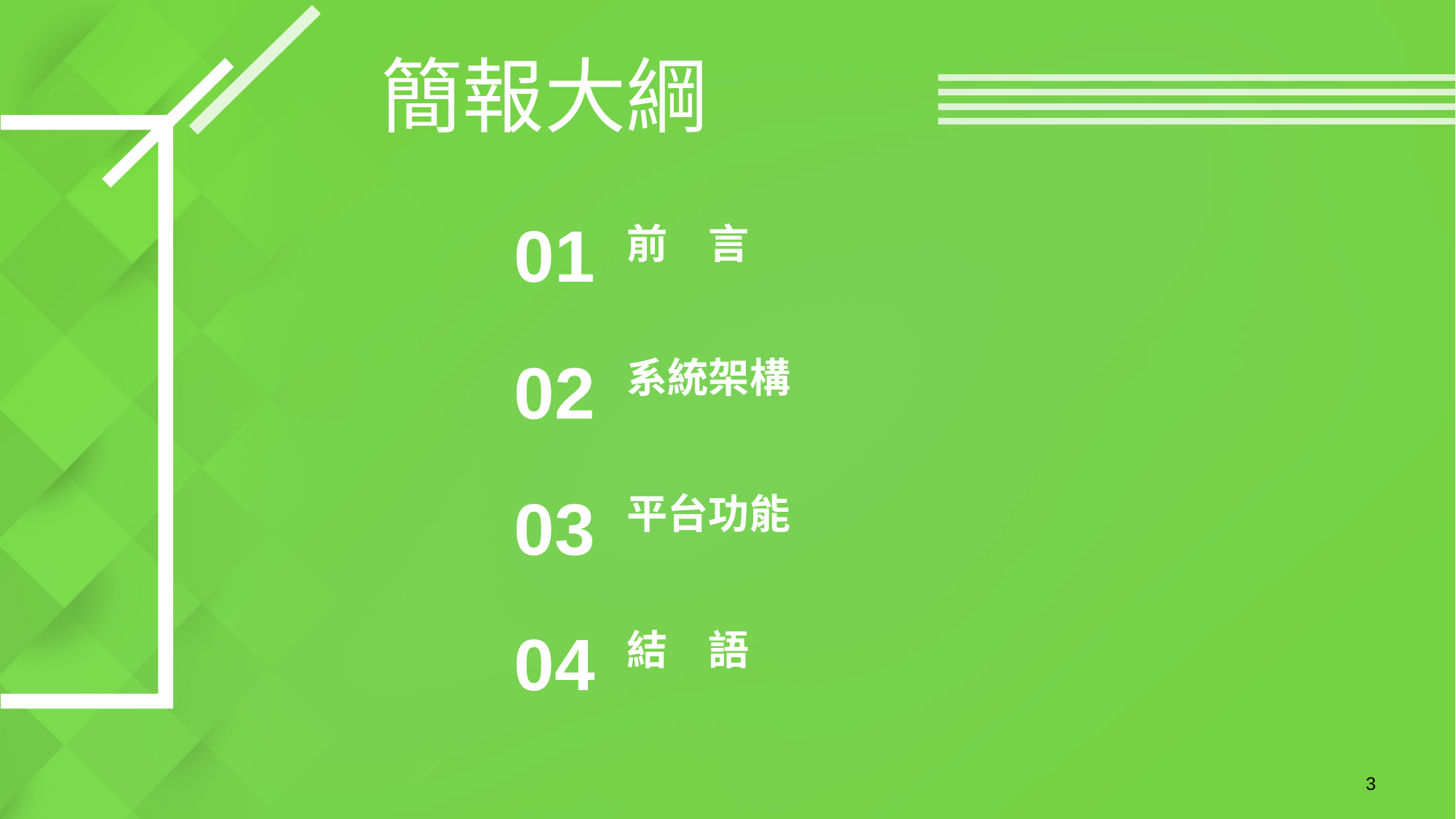

簡報大綱

01
前　言

02
系統架構
03
平台功能
04
結　語